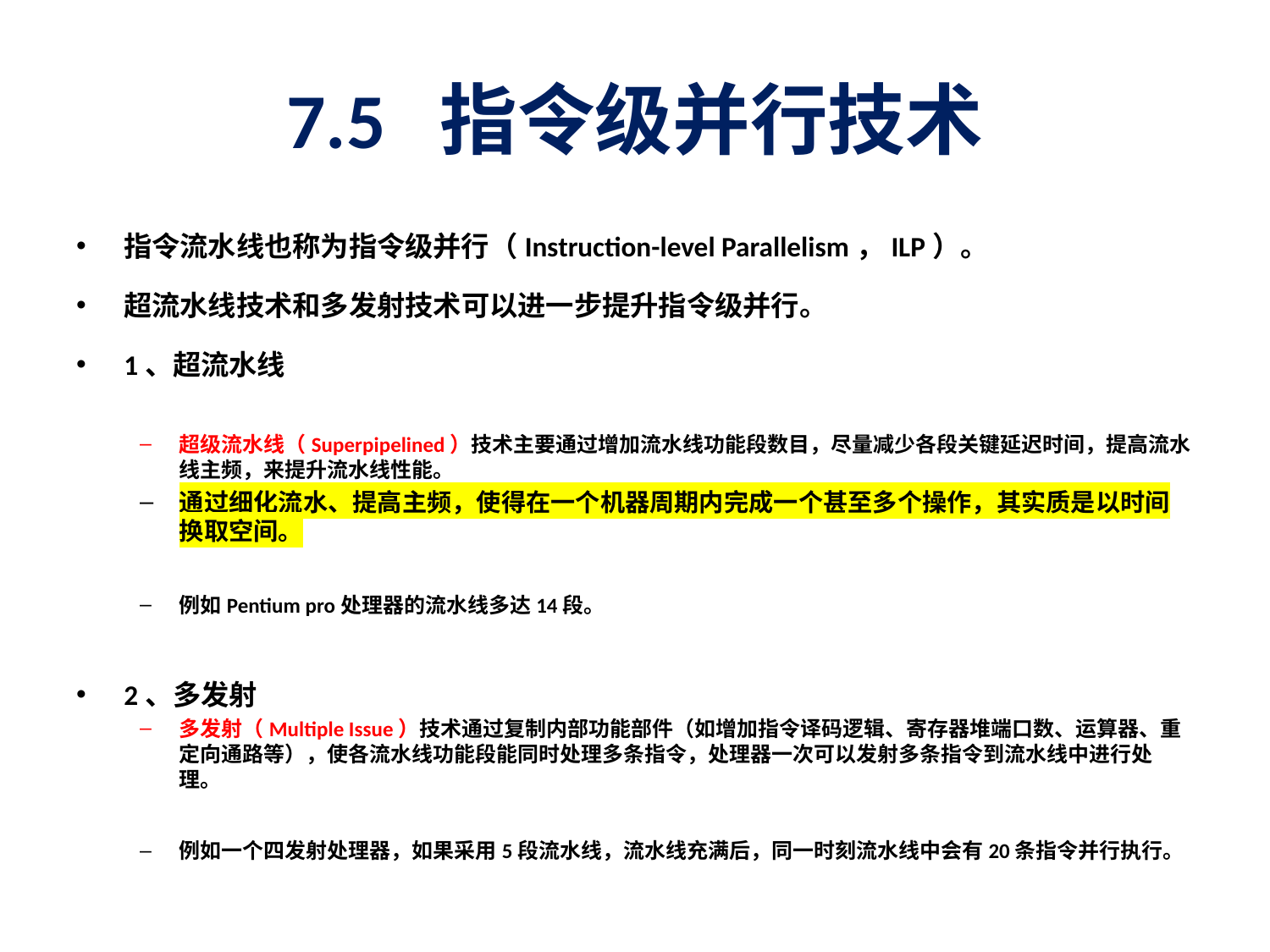

# 7.5  指令级并行技术
指令流水线也称为指令级并行（Instruction-level Parallelism，ILP）。

超流水线技术和多发射技术可以进一步提升指令级并行。

1、超流水线

超级流水线（Superpipelined）技术主要通过增加流水线功能段数目，尽量减少各段关键延迟时间，提高流水线主频，来提升流水线性能。
通过细化流水、提高主频，使得在一个机器周期内完成一个甚至多个操作，其实质是以时间换取空间。

例如Pentium pro处理器的流水线多达14段。

2、多发射
多发射（Multiple Issue）技术通过复制内部功能部件（如增加指令译码逻辑、寄存器堆端口数、运算器、重定向通路等），使各流水线功能段能同时处理多条指令，处理器一次可以发射多条指令到流水线中进行处理。

例如一个四发射处理器，如果采用5段流水线，流水线充满后，同一时刻流水线中会有20条指令并行执行。